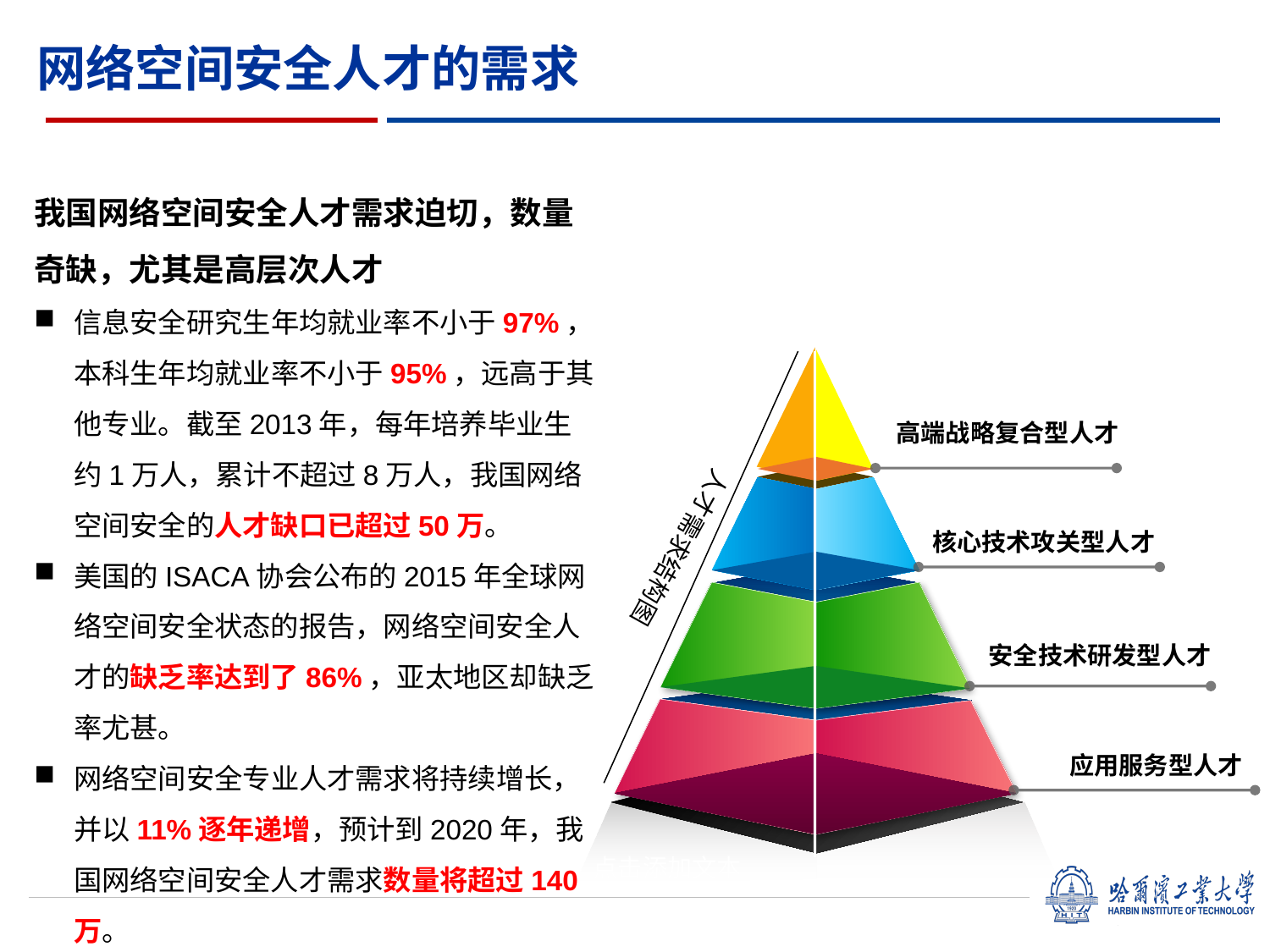

网络空间安全人才的需求
我国网络空间安全人才需求迫切，数量奇缺，尤其是高层次人才
信息安全研究生年均就业率不小于97%，本科生年均就业率不小于95%，远高于其他专业。截至2013年，每年培养毕业生约1万人，累计不超过8万人，我国网络空间安全的人才缺口已超过50万。
美国的ISACA协会公布的2015年全球网络空间安全状态的报告，网络空间安全人才的缺乏率达到了86%，亚太地区却缺乏率尤甚。
网络空间安全专业人才需求将持续增长，并以11%逐年递增，预计到2020年，我国网络空间安全人才需求数量将超过140万。

高端战略复合型人才
人才需求结构图

核心技术攻关型人才

安全技术研发型人才

应用服务型人才

点击添加文本